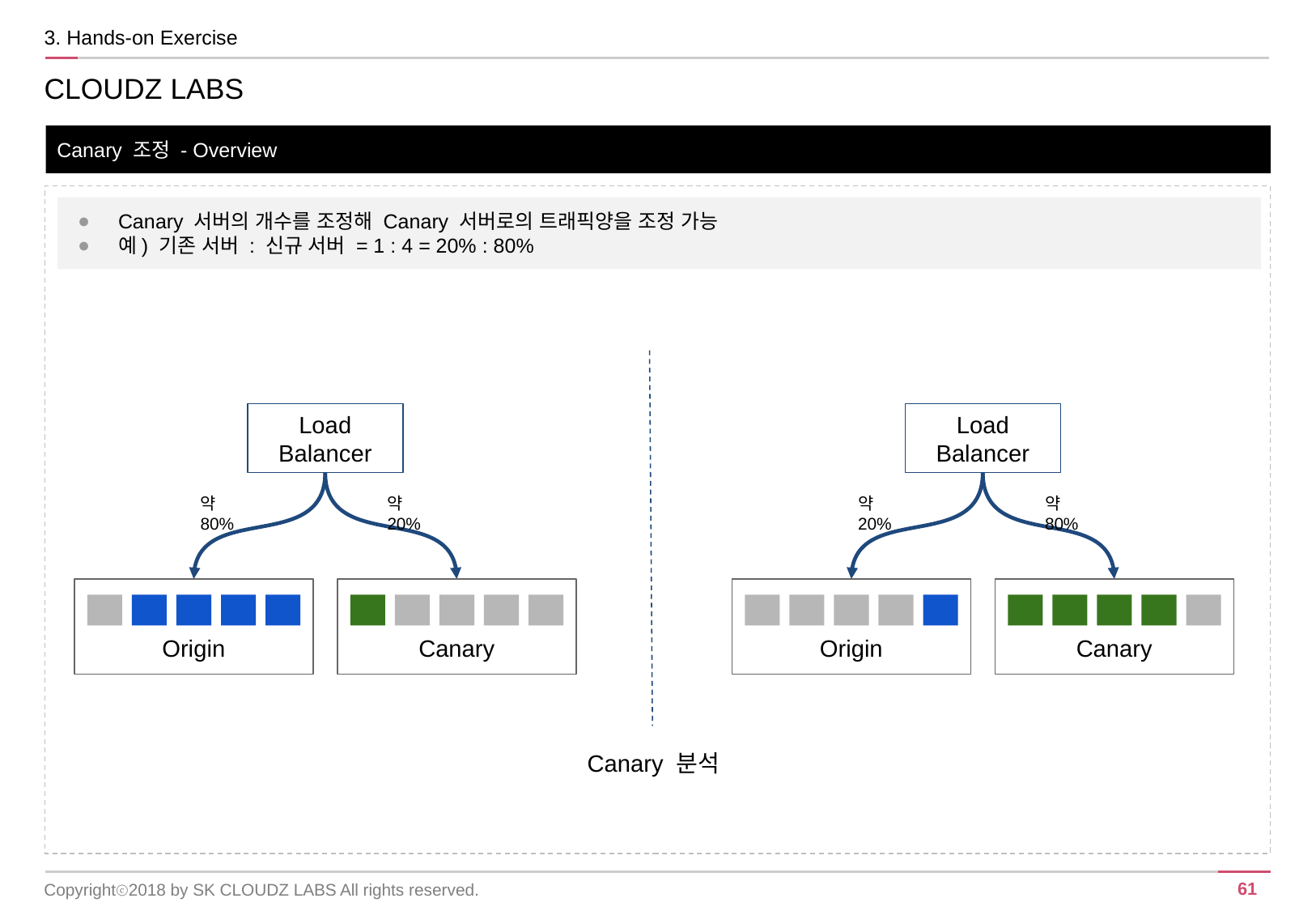

3. Hands-on Exercise

CLOUDZ LABS
Canary 조정 - Overview
Canary 서버의 개수를 조정해 Canary 서버로의 트래픽양을 조정 가능
예) 기존 서버 : 신규 서버 = 1 : 4 = 20% : 80%
Load Balancer
Load Balancer
약 80%
약 20%
약 20%
약 80%
Origin
Canary
Origin
Canary

Canary 분석
Copyrightⓒ2018 by SK CLOUDZ LABS All rights reserved.